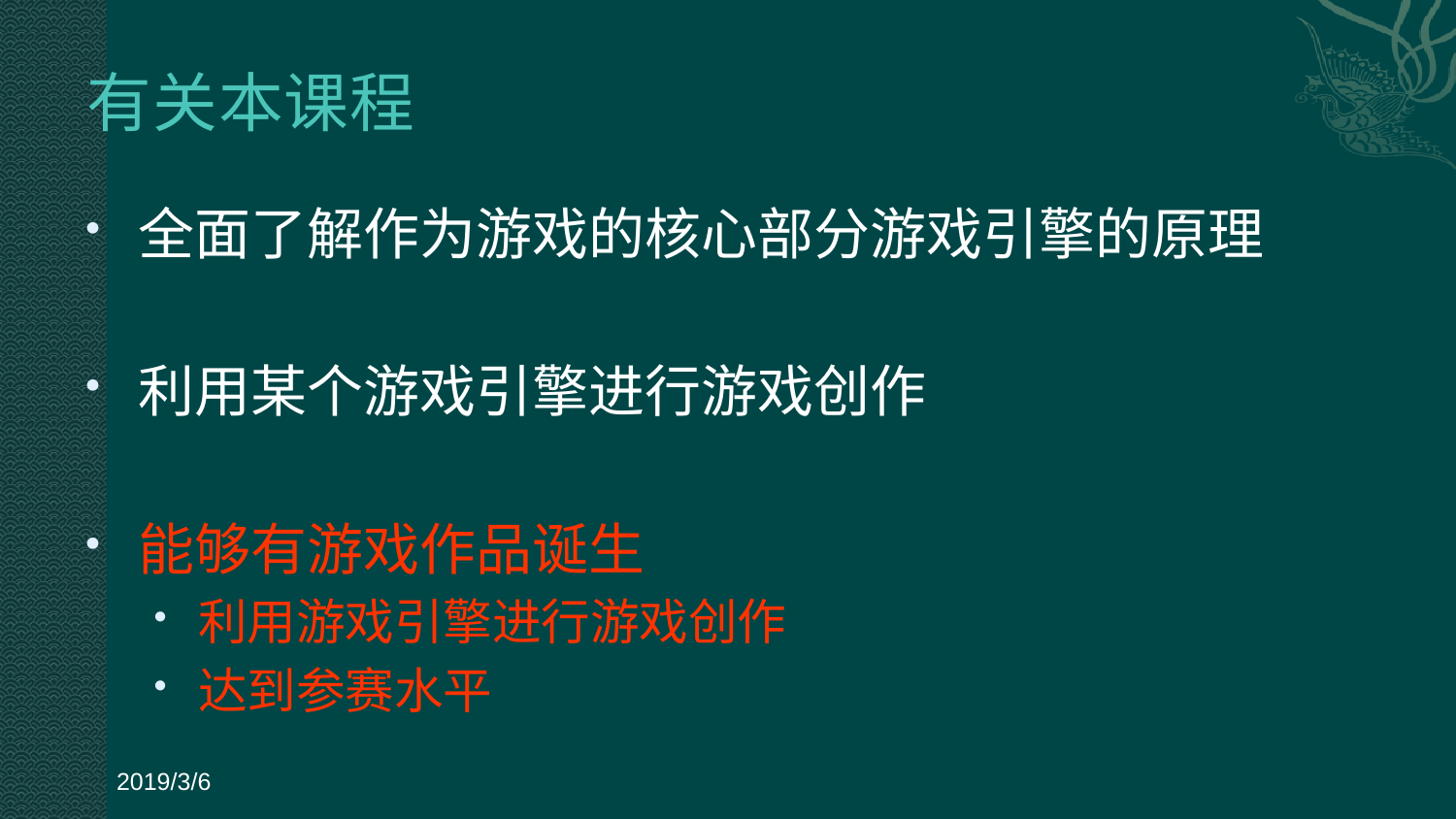

# 有关本课程
全面了解作为游戏的核心部分游戏引擎的原理

利用某个游戏引擎进行游戏创作

能够有游戏作品诞生
利用游戏引擎进行游戏创作
达到参赛水平

2019/3/6